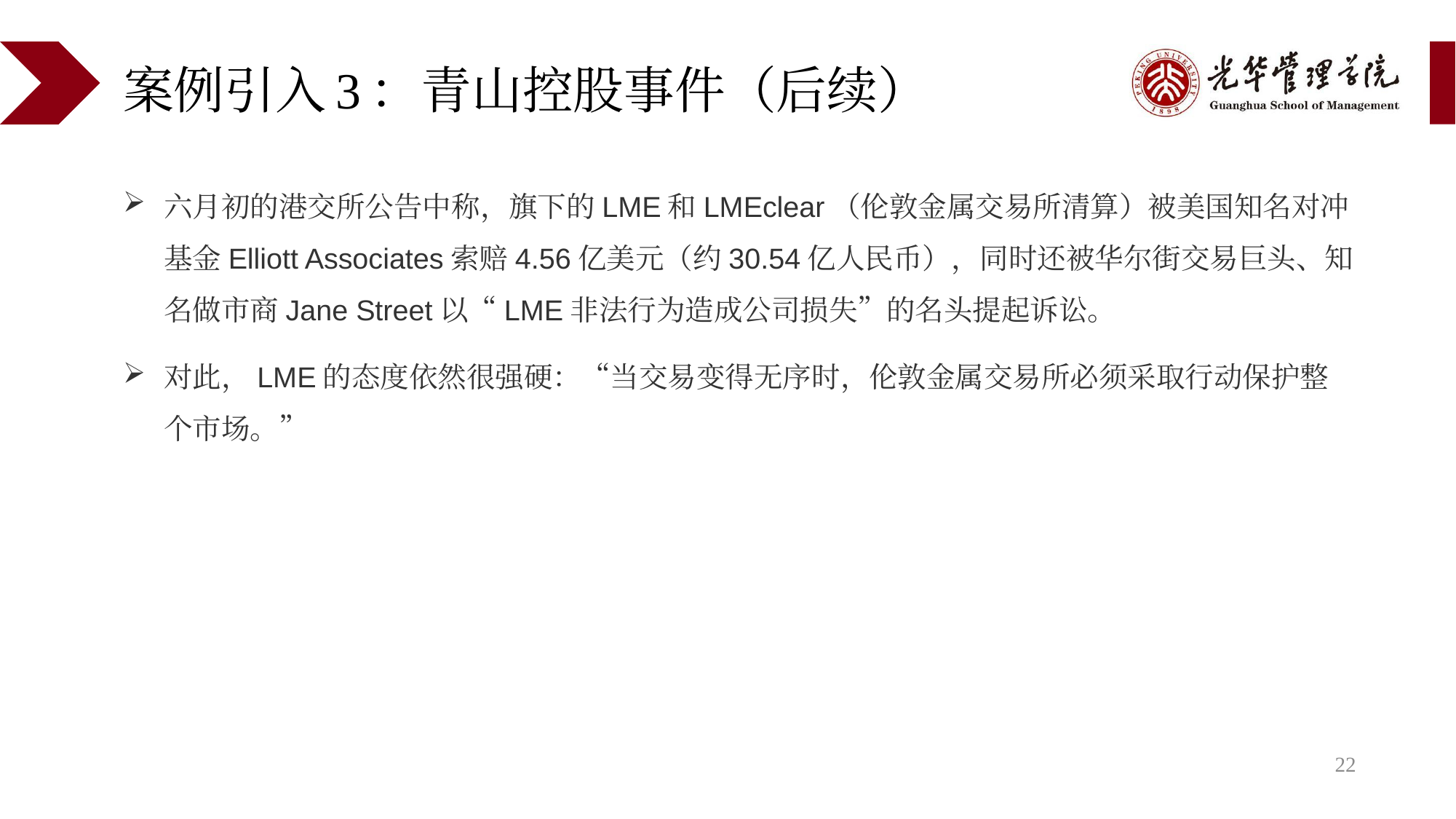

# 案例引入3：青山控股事件（后续）
六月初的港交所公告中称，旗下的LME和LMEclear（伦敦金属交易所清算）被美国知名对冲基金Elliott Associates索赔4.56亿美元（约30.54亿人民币），同时还被华尔街交易巨头、知名做市商Jane Street以“LME非法行为造成公司损失”的名头提起诉讼。
对此，LME的态度依然很强硬：“当交易变得无序时，伦敦金属交易所必须采取行动保护整个市场。”

22